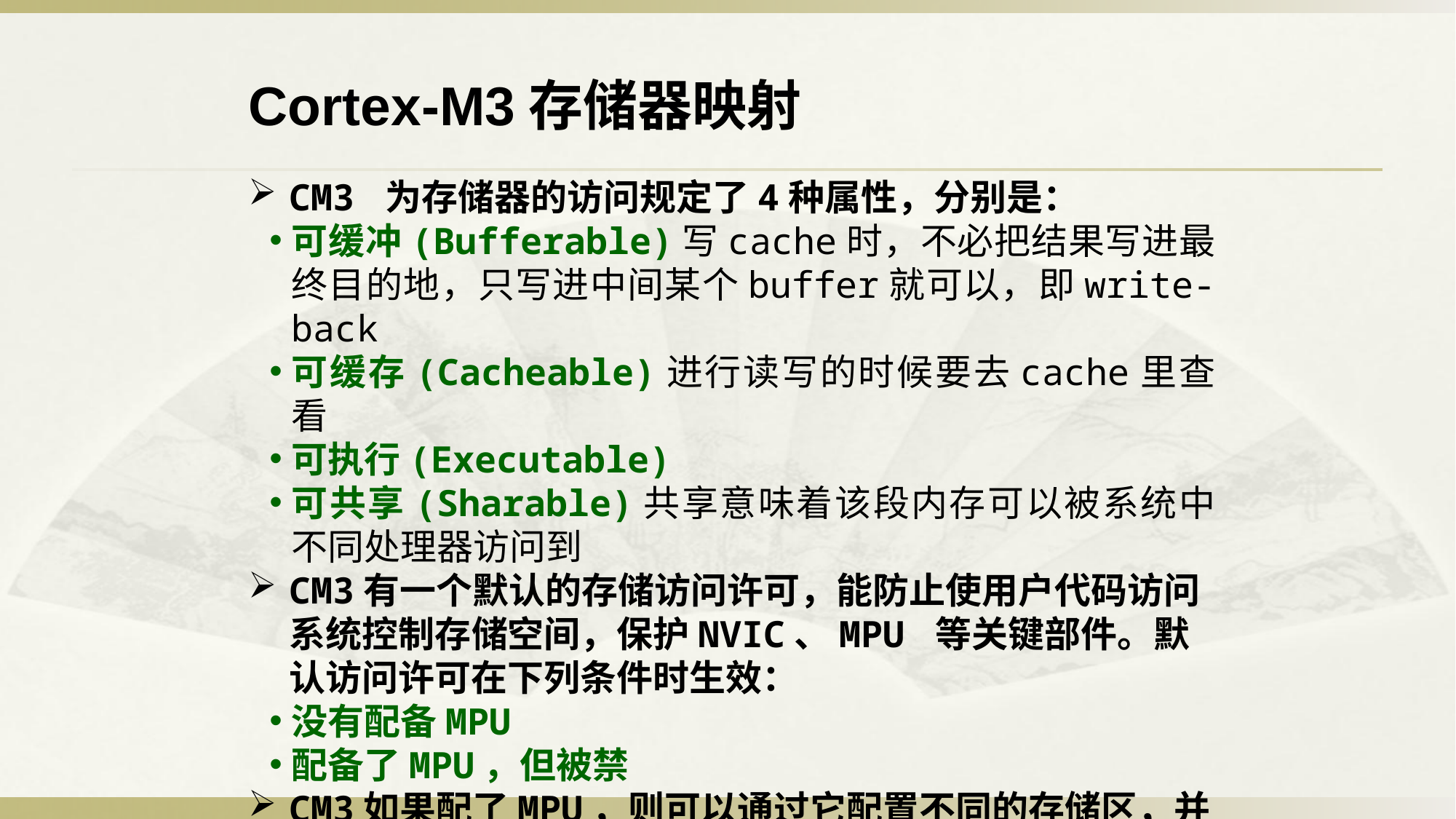

Cortex-M3存储器映射
CM3 为存储器的访问规定了4种属性，分别是：
可缓冲(Bufferable)写cache时，不必把结果写进最终目的地，只写进中间某个buffer就可以，即write-back
可缓存(Cacheable)进行读写的时候要去cache里查看
可执行(Executable)
可共享(Sharable)共享意味着该段内存可以被系统中不同处理器访问到
CM3有一个默认的存储访问许可，能防止使用户代码访问系统控制存储空间，保护NVIC、MPU 等关键部件。默认访问许可在下列条件时生效：
没有配备MPU
配备了MPU，但被禁
CM3如果配了MPU，则可以通过它配置不同的存储区，并且覆盖默认的访问属性。